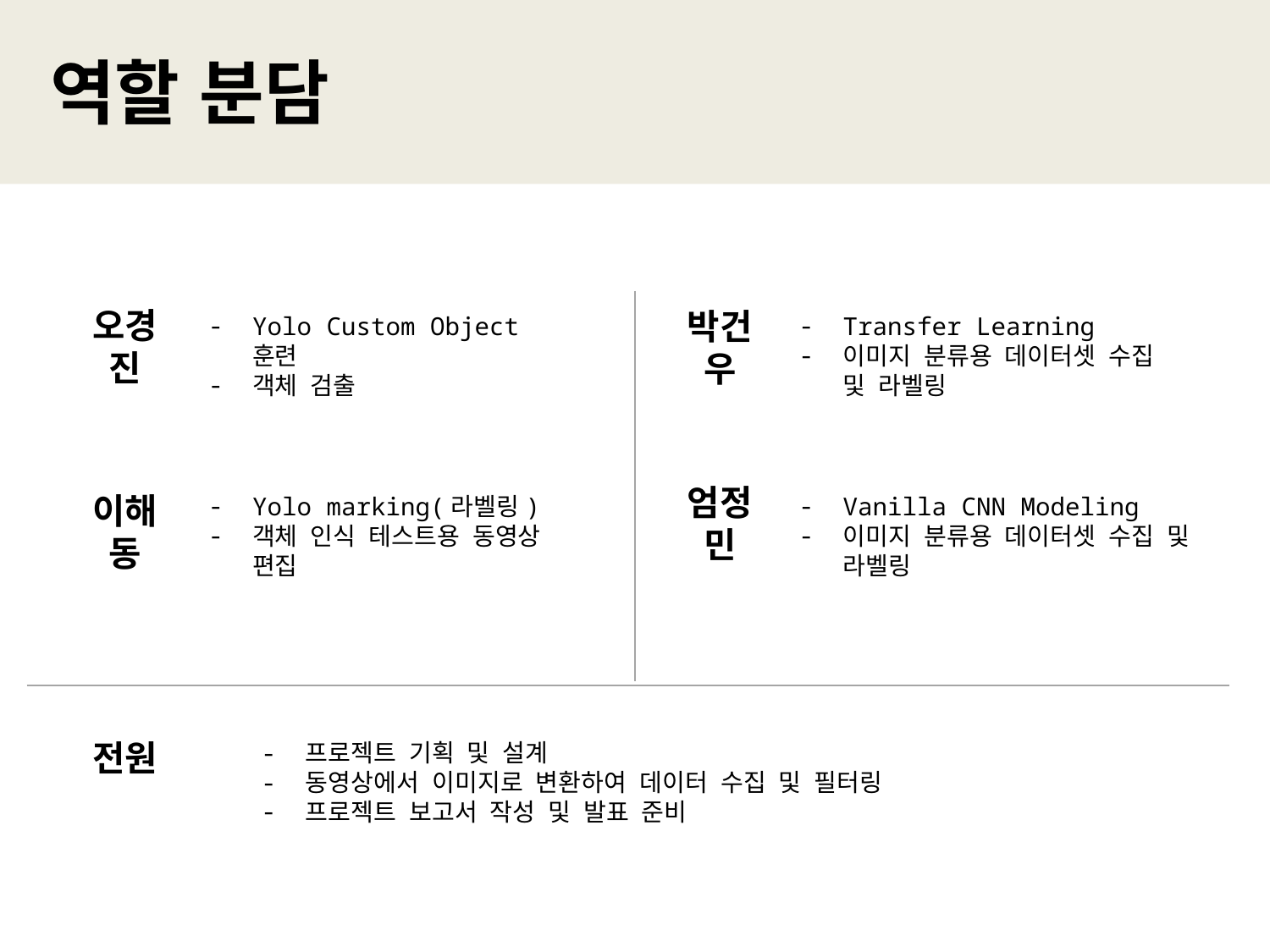

역할 분담
오경진
박건우
Yolo Custom Object 훈련
객체 검출
Transfer Learning
이미지 분류용 데이터셋 수집 및 라벨링
엄정민
이해동
Yolo marking(라벨링)
객체 인식 테스트용 동영상 편집
Vanilla CNN Modeling
이미지 분류용 데이터셋 수집 및 라벨링
전원
프로젝트 기획 및 설계
동영상에서 이미지로 변환하여 데이터 수집 및 필터링
프로젝트 보고서 작성 및 발표 준비